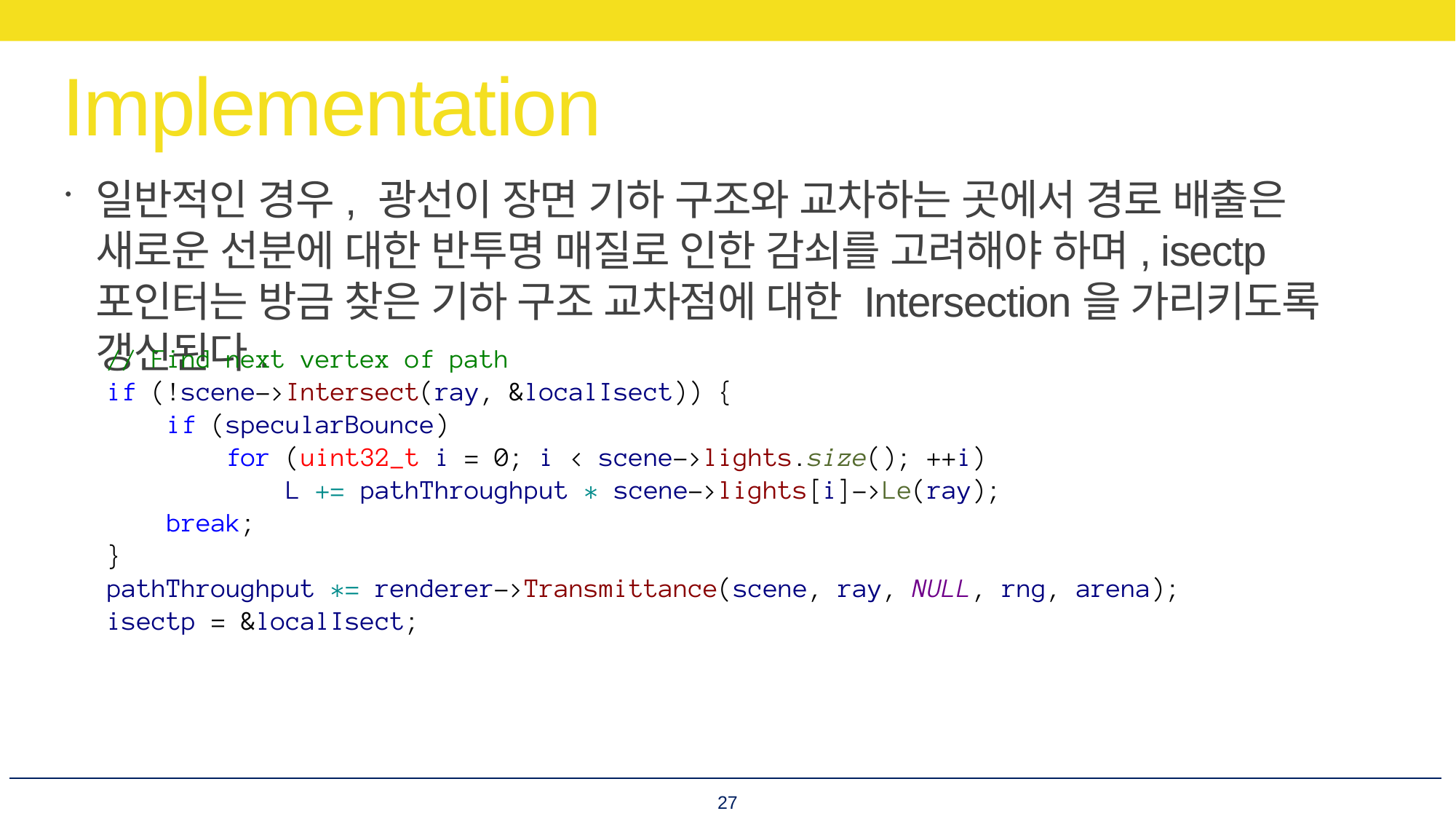

# Implementation
일반적인 경우, 광선이 장면 기하 구조와 교차하는 곳에서 경로 배출은
새로운 선분에 대한 반투명 매질로 인한 감쇠를 고려해야 하며, isectp 포인터는 방금 찾은 기하 구조 교차점에 대한 Intersection을 가리키도록 갱신된다.
// Find next vertex of path
if (!scene->Intersect(ray, &localIsect)) {
    if (specularBounce)
        for (uint32_t i = 0; i < scene->lights.size(); ++i)
            L += pathThroughput * scene->lights[i]->Le(ray);
    break;
}
pathThroughput *= renderer->Transmittance(scene, ray, NULL, rng, arena);
isectp = &localIsect;
27